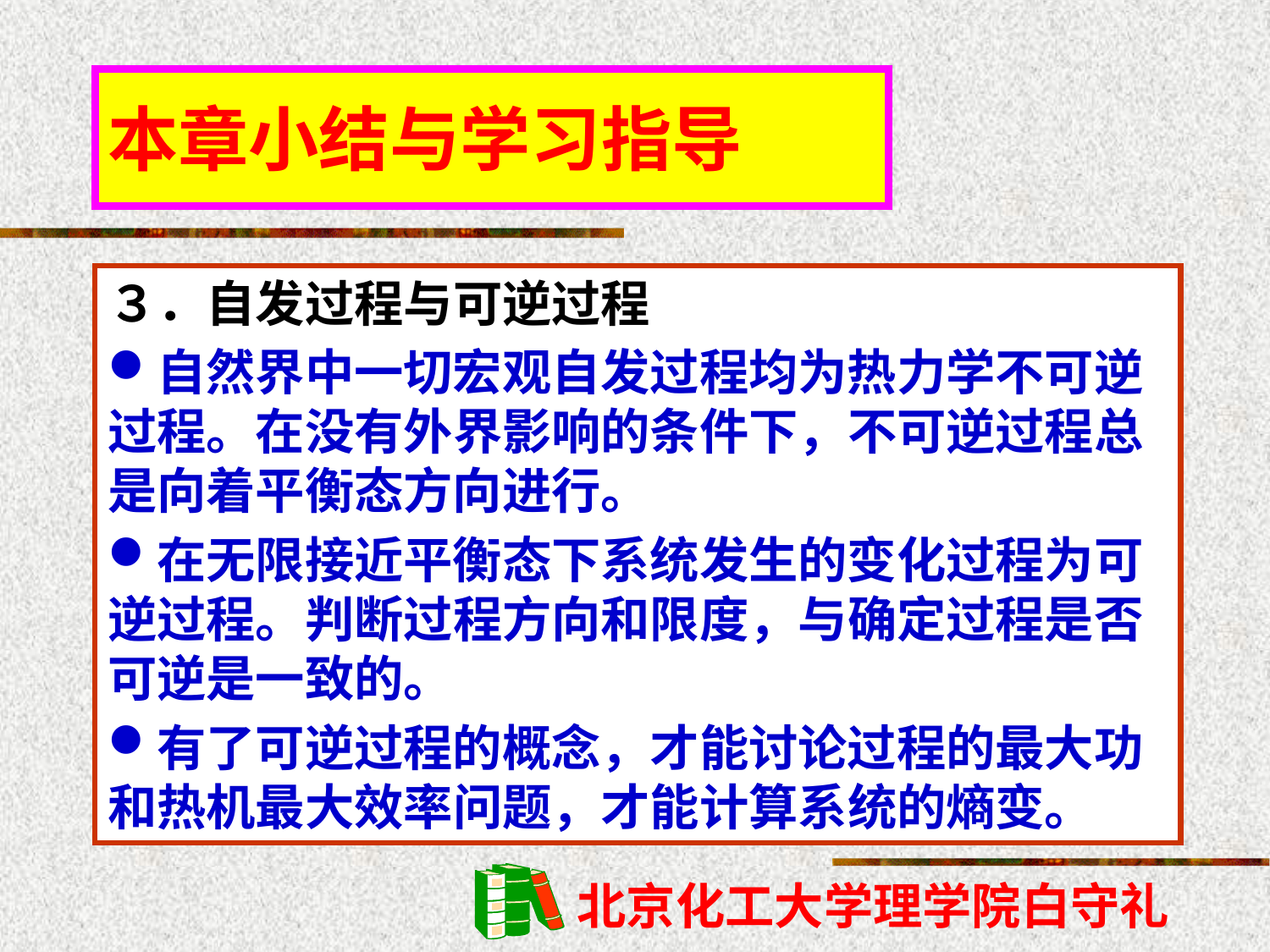

# 本章小结与学习指导
３．自发过程与可逆过程
自然界中一切宏观自发过程均为热力学不可逆过程。在没有外界影响的条件下，不可逆过程总是向着平衡态方向进行。
在无限接近平衡态下系统发生的变化过程为可逆过程。判断过程方向和限度，与确定过程是否可逆是一致的。
有了可逆过程的概念，才能讨论过程的最大功和热机最大效率问题，才能计算系统的熵变。